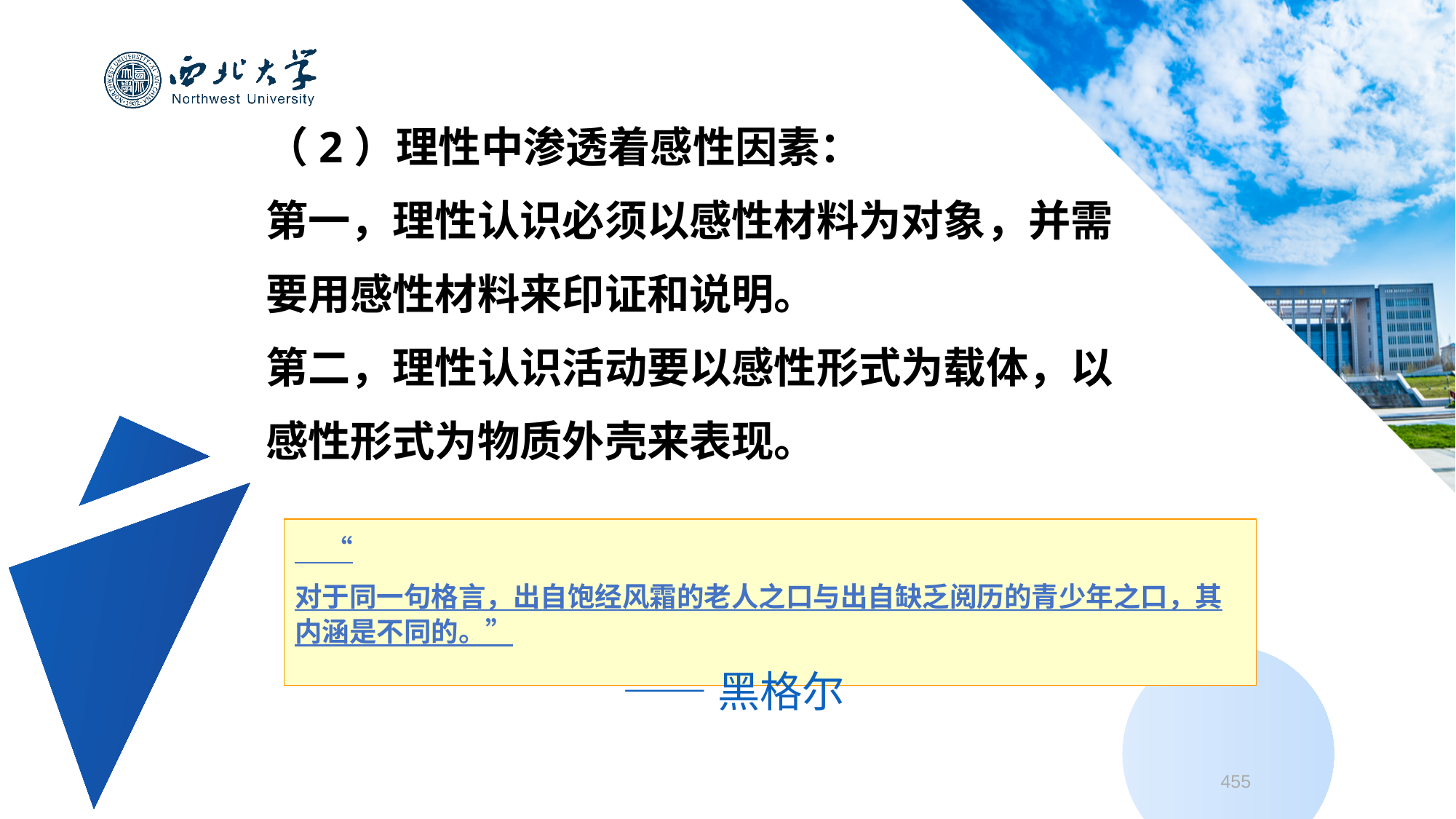

（2）理性中渗透着感性因素：
第一，理性认识必须以感性材料为对象，并需
要用感性材料来印证和说明。
第二，理性认识活动要以感性形式为载体，以
感性形式为物质外壳来表现。
     “对于同一句格言，出自饱经风霜的老人之口与出自缺乏阅历的青少年之口，其内涵是不同的。”
                                                     ——黑格尔
455